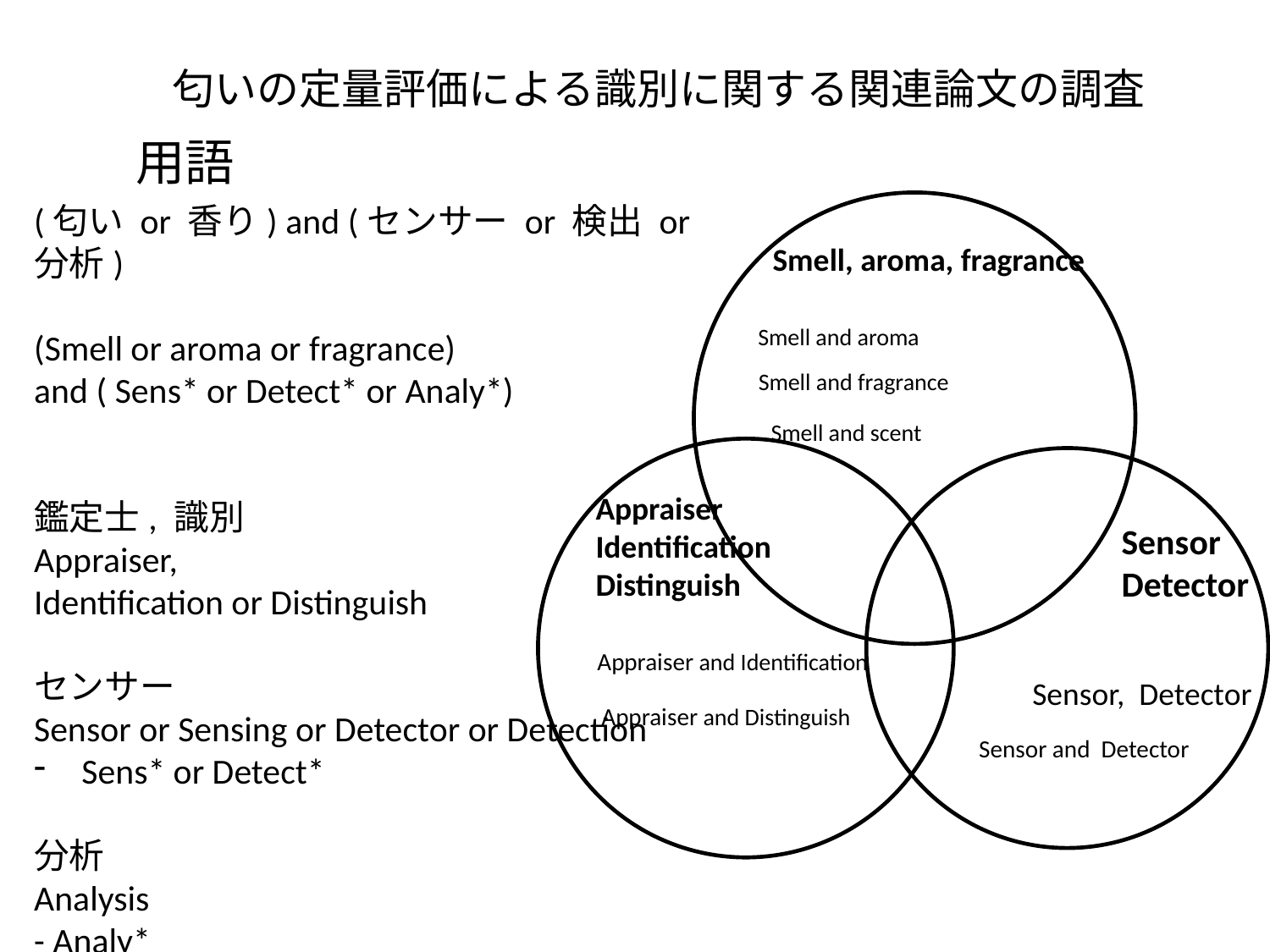

匂いの定量評価による識別に関する関連論文の調査
用語

Smell, aroma, fragrance

Appraiser
Identification
Distinguish
Sensor
Detector
Smell and aroma
Smell and fragrance
Smell and scent
Appraiser and Identification
Sensor,  Detector
Appraiser and Distinguish
Sensor and  Detector
(匂い or 香り) and (センサー or 検出 or 分析)

(Smell or aroma or fragrance)
and ( Sens* or Detect* or Analy*)

鑑定士, 識別
Appraiser,
Identification or Distinguish

センサー
Sensor or Sensing or Detector or Detection
Sens* or Detect*

分析
Analysis
- Analy*